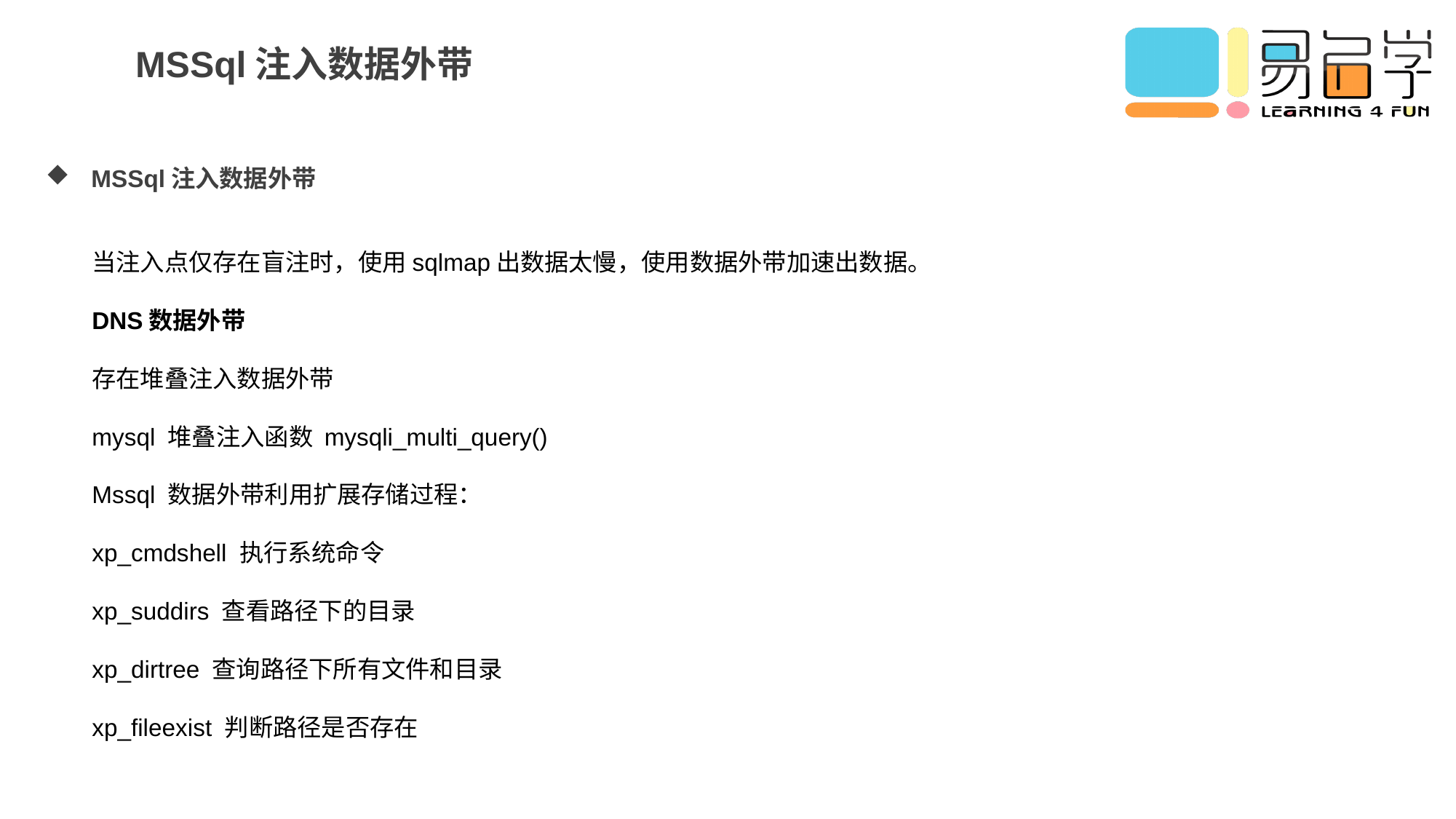

MSSql注入数据外带
MSSql注入数据外带
当注入点仅存在盲注时，使用sqlmap出数据太慢，使用数据外带加速出数据。
DNS数据外带
存在堆叠注入数据外带
mysql 堆叠注入函数 mysqli_multi_query()
Mssql 数据外带利用扩展存储过程：
xp_cmdshell 执行系统命令
xp_suddirs 查看路径下的目录
xp_dirtree 查询路径下所有文件和目录
xp_fileexist 判断路径是否存在